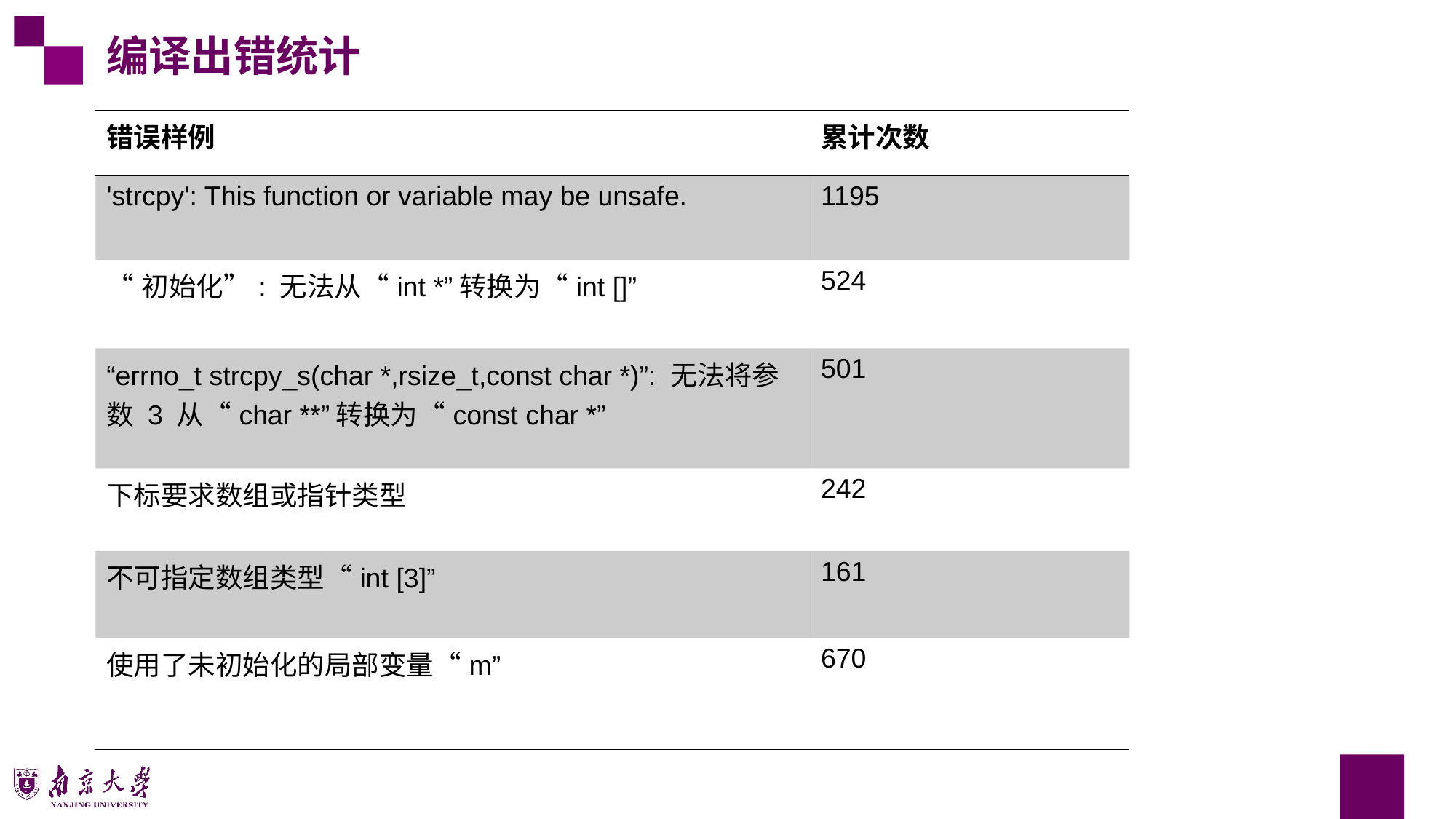

编译出错统计
| 错误样例 | 累计次数 |
| --- | --- |
| 'strcpy': This function or variable may be unsafe. | 1195 |
| “初始化”: 无法从“int \*”转换为“int []” | 524 |
| “errno\_t strcpy\_s(char \*,rsize\_t,const char \*)”: 无法将参数 3 从“char \*\*”转换为“const char \*” | 501 |
| 下标要求数组或指针类型 | 242 |
| 不可指定数组类型“int [3]” | 161 |
| 使用了未初始化的局部变量“m” | 670 |
9